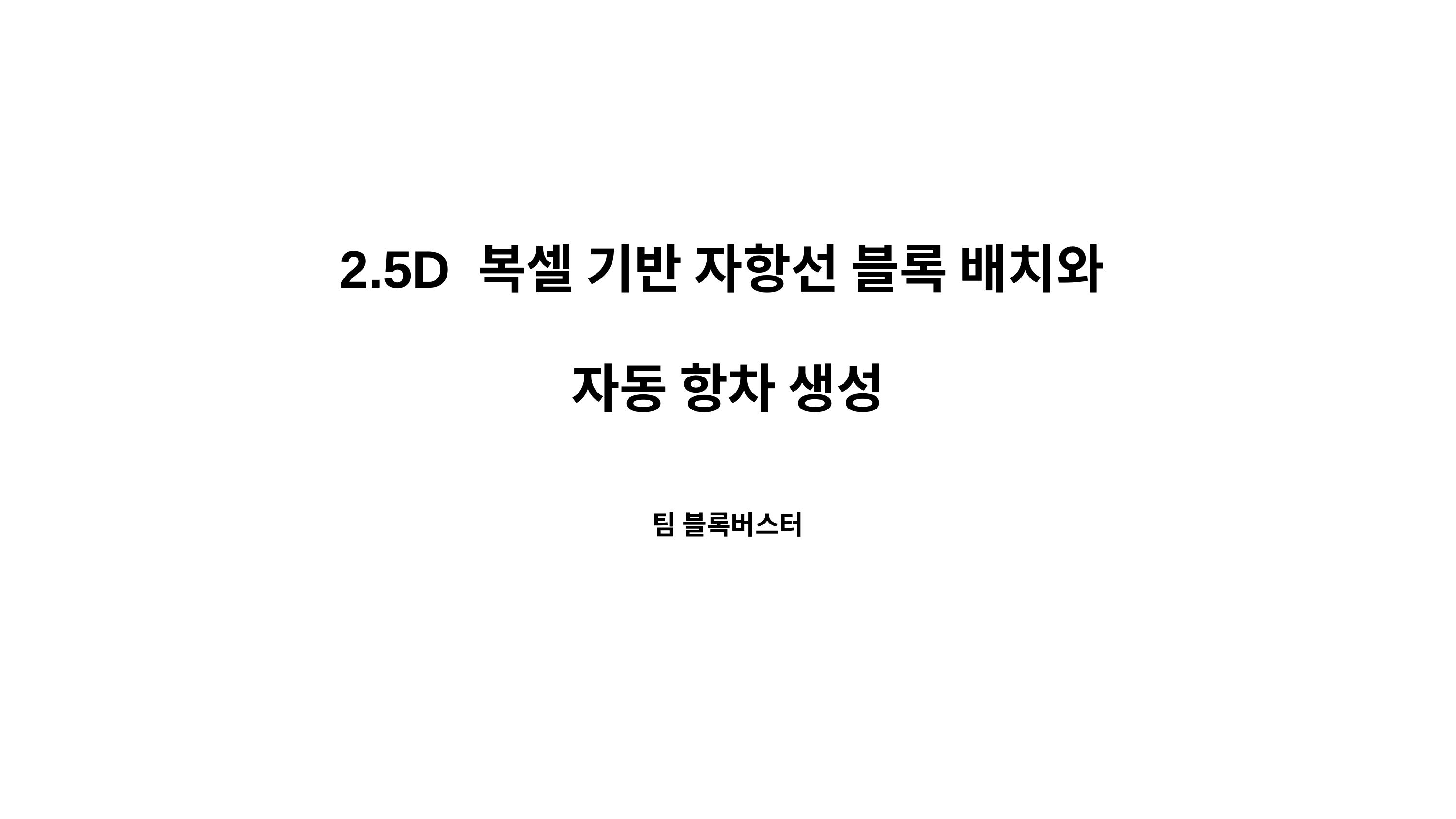

2.5D 복셀 기반 자항선 블록 배치와

자동 항차 생성
팀 블록버스터